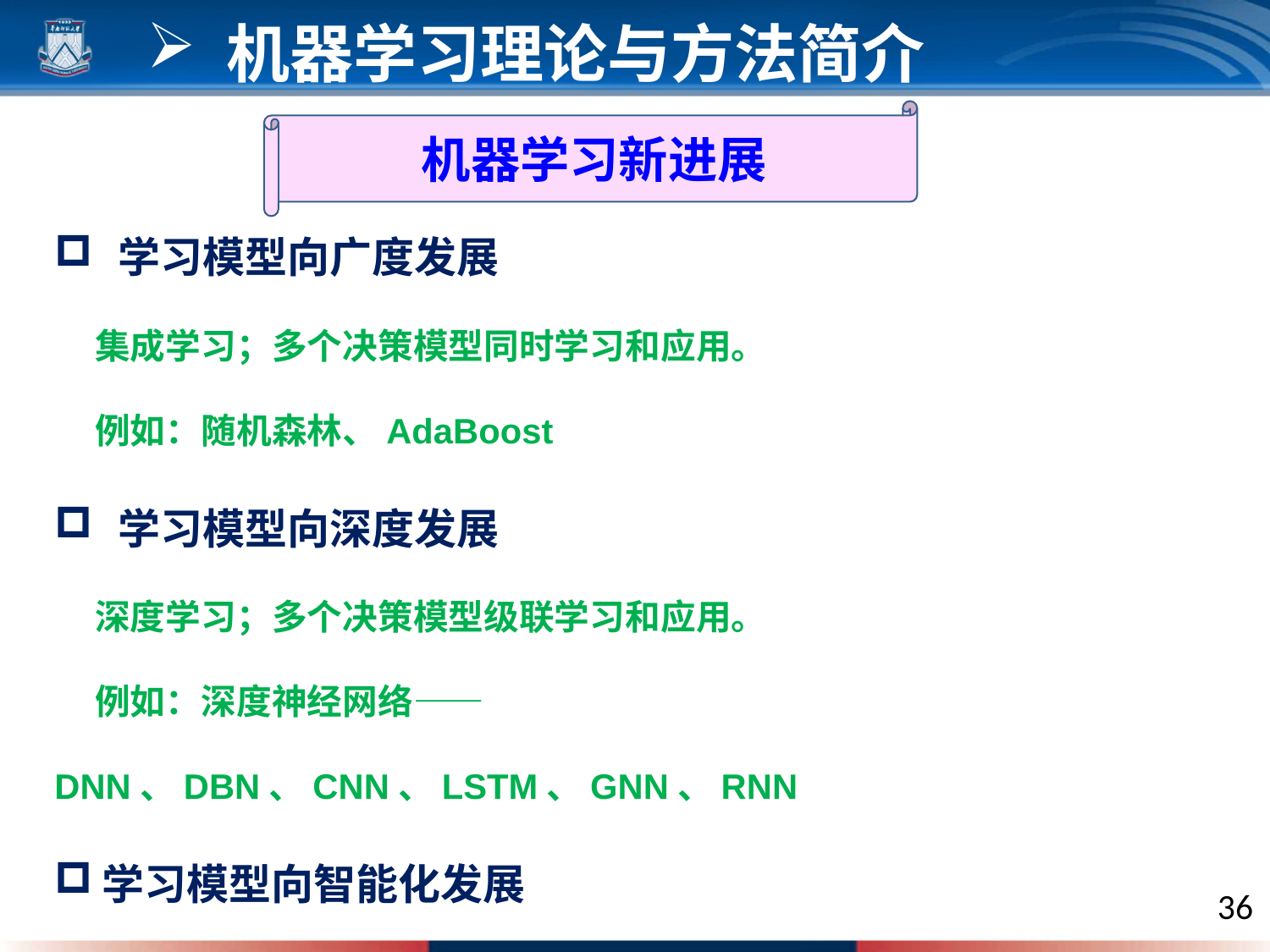

机器学习理论与方法简介
机器学习新进展
学习模型向广度发展
    集成学习；多个决策模型同时学习和应用。
    例如：随机森林、AdaBoost
学习模型向深度发展
    深度学习；多个决策模型级联学习和应用。
    例如：深度神经网络——DNN、DBN、CNN、LSTM、GNN、RNN
学习模型向智能化发展
    遗传算法、蚁群算法、强化学习、迁移学习